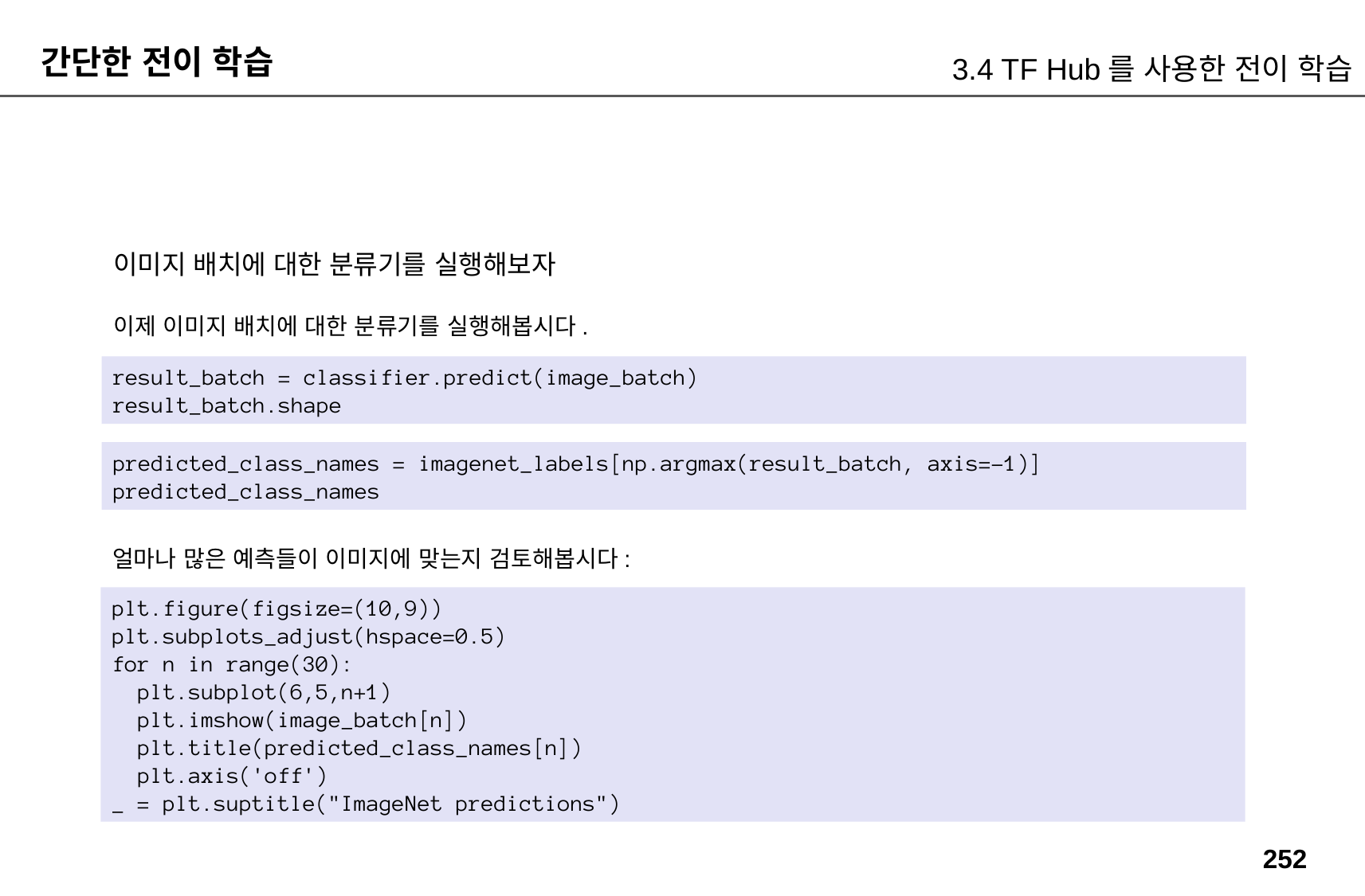

간단한 전이 학습
3.4 TF Hub를 사용한 전이 학습
이미지 배치에 대한 분류기를 실행해보자

이제 이미지 배치에 대한 분류기를 실행해봅시다.
result_batch = classifier.predict(image_batch)
result_batch.shape
predicted_class_names = imagenet_labels[np.argmax(result_batch, axis=-1)]
predicted_class_names
얼마나 많은 예측들이 이미지에 맞는지 검토해봅시다:
plt.figure(figsize=(10,9))
plt.subplots_adjust(hspace=0.5)
for n in range(30):
  plt.subplot(6,5,n+1)
  plt.imshow(image_batch[n])
  plt.title(predicted_class_names[n])
  plt.axis('off')
_ = plt.suptitle("ImageNet predictions")